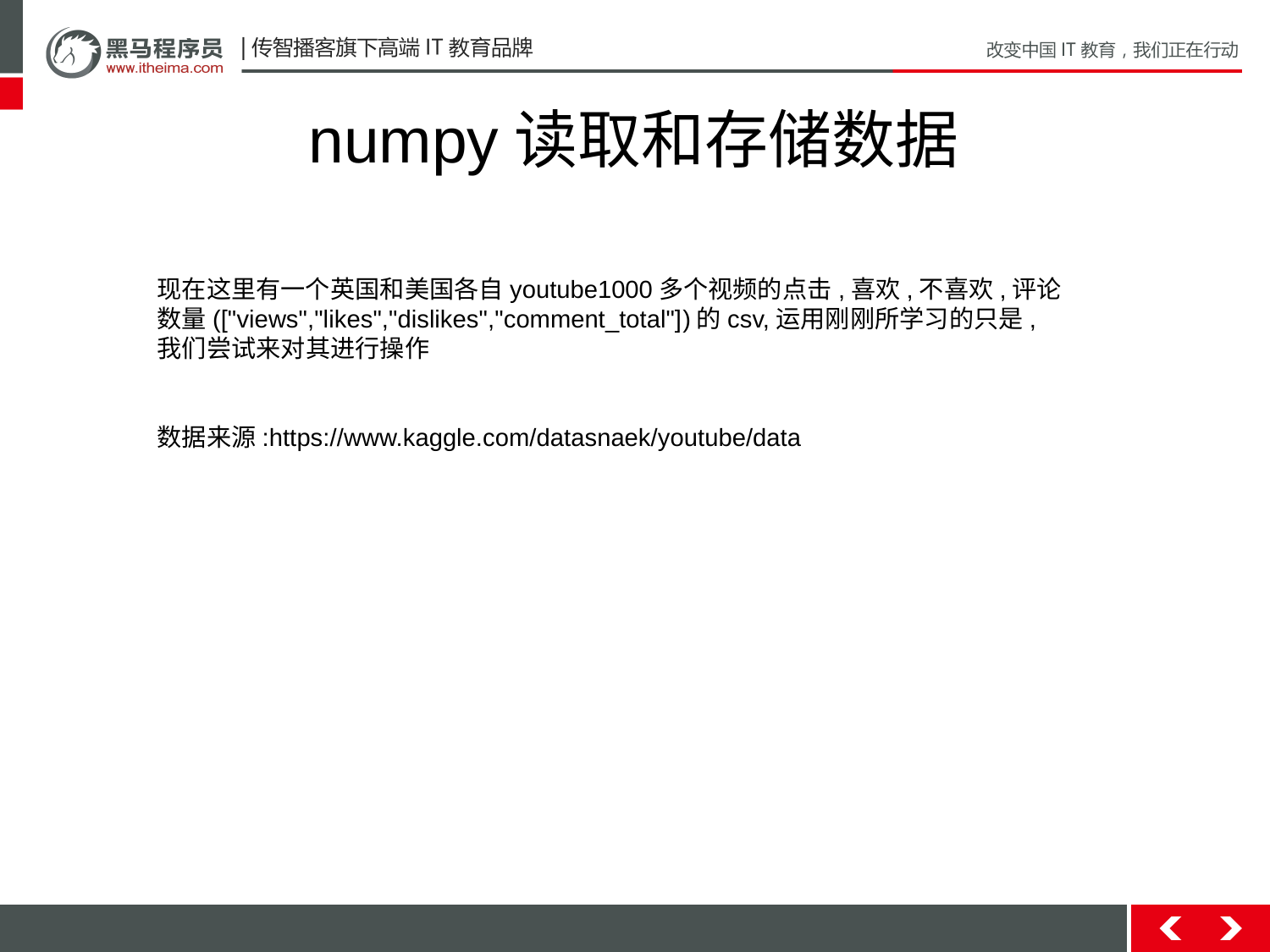

# numpy读取和存储数据
现在这里有一个英国和美国各自youtube1000多个视频的点击,喜欢,不喜欢,评论数量(["views","likes","dislikes","comment_total"])的csv,运用刚刚所学习的只是,我们尝试来对其进行操作

数据来源:https://www.kaggle.com/datasnaek/youtube/data